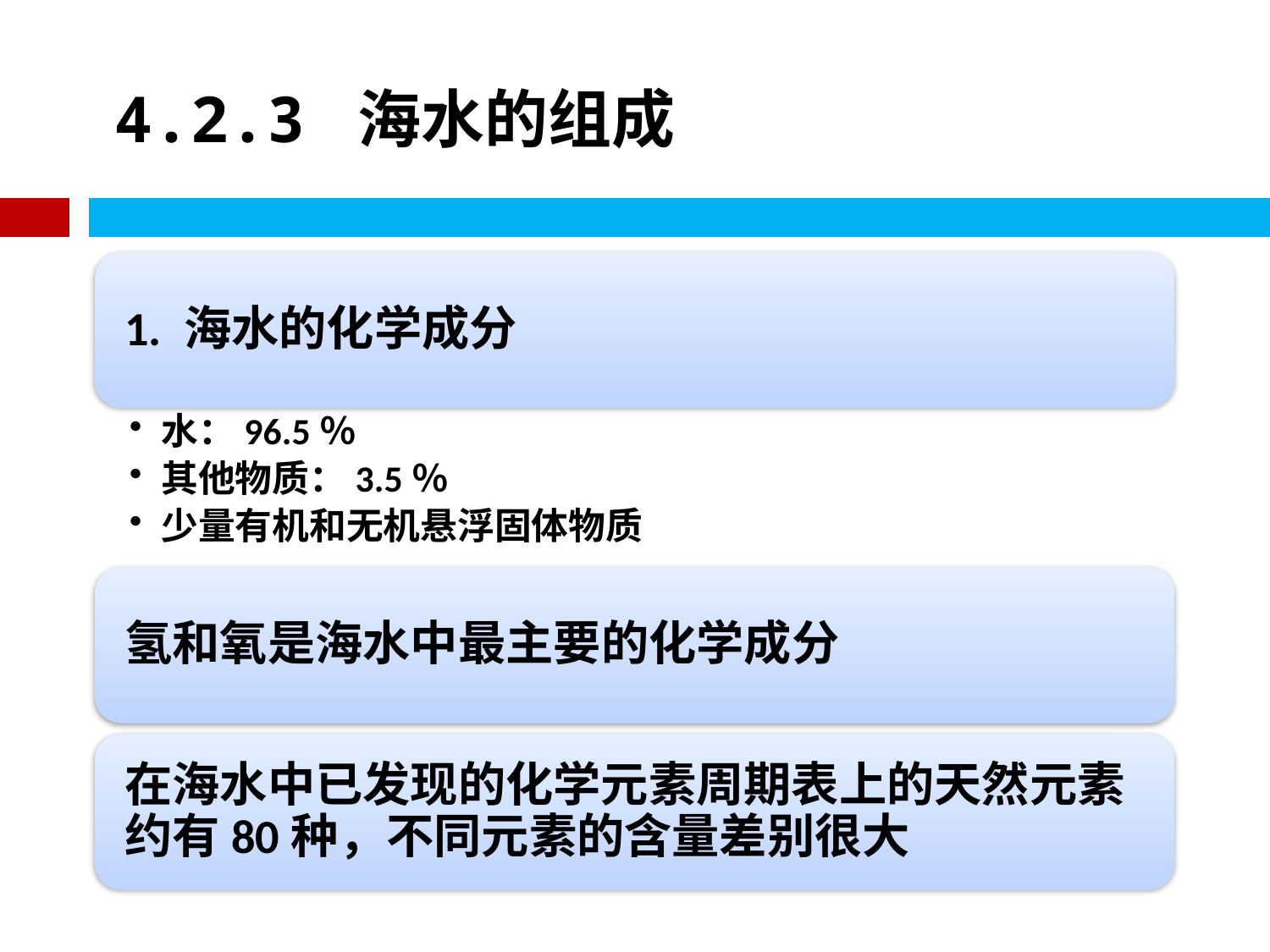

# 4.2.3 海水的组成
1. 海水的化学成分
水：96.5％
其他物质：3.5％
少量有机和无机悬浮固体物质
氢和氧是海水中最主要的化学成分
在海水中已发现的化学元素周期表上的天然元素约有80种，不同元素的含量差别很大